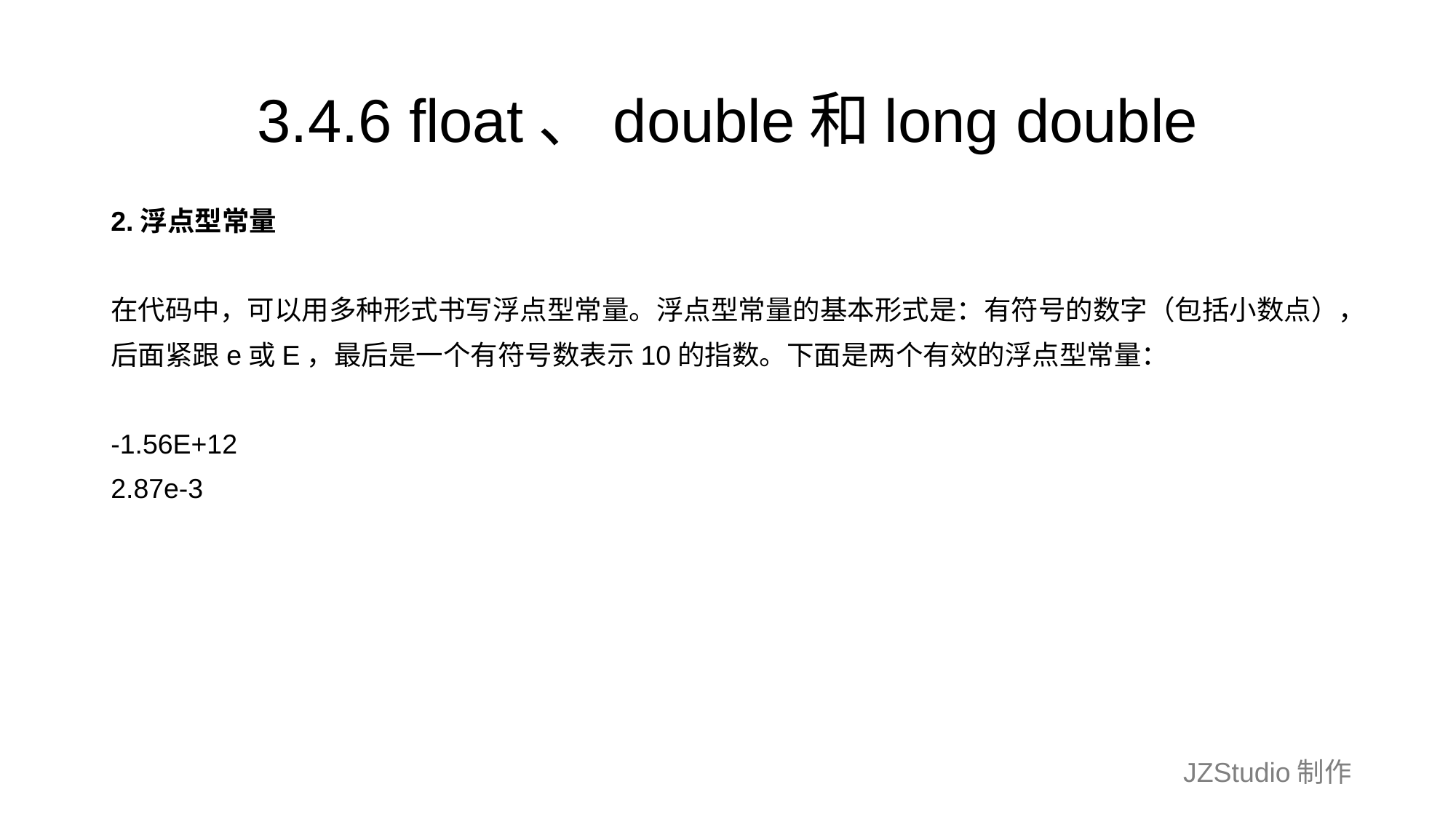

# 3.4.6 float、double和long double
2.浮点型常量

在代码中，可以用多种形式书写浮点型常量。浮点型常量的基本形式是：有符号的数字（包括小数点），
后面紧跟e或E，最后是一个有符号数表示10的指数。下面是两个有效的浮点型常量：

-1.56E+12
2.87e-3